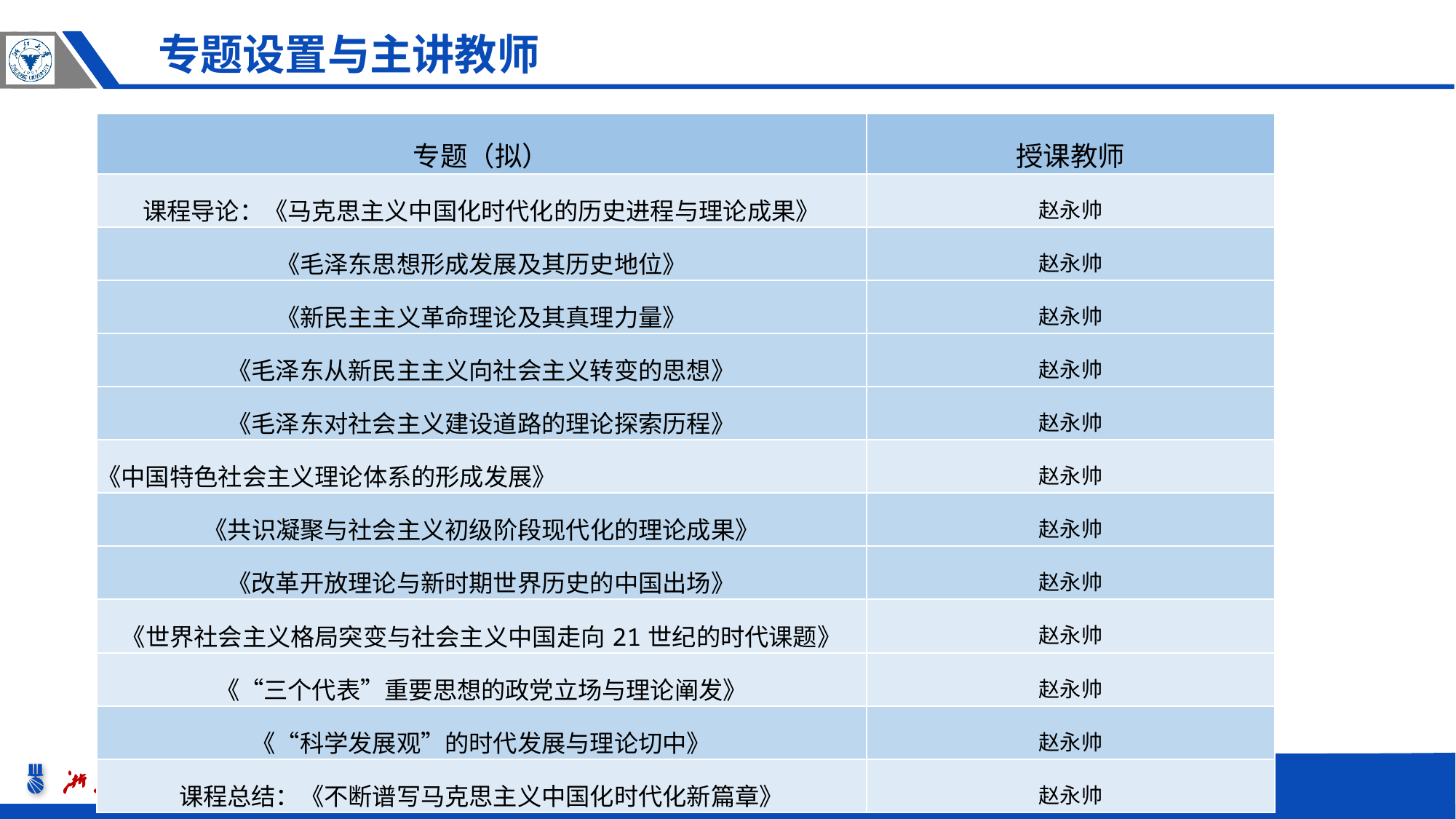

专题设置与主讲教师
| 专题（拟） | 授课教师 |
| --- | --- |
| 课程导论：《马克思主义中国化时代化的历史进程与理论成果》 | 赵永帅 |
| 《毛泽东思想形成发展及其历史地位》 | 赵永帅 |
| 《新民主主义革命理论及其真理力量》 | 赵永帅 |
| 《毛泽东从新民主主义向社会主义转变的思想》 | 赵永帅 |
| 《毛泽东对社会主义建设道路的理论探索历程》 | 赵永帅 |
| 《中国特色社会主义理论体系的形成发展》 | 赵永帅 |
| 《共识凝聚与社会主义初级阶段现代化的理论成果》 | 赵永帅 |
| 《改革开放理论与新时期世界历史的中国出场》 | 赵永帅 |
| 《世界社会主义格局突变与社会主义中国走向21世纪的时代课题》 | 赵永帅 |
| 《“三个代表”重要思想的政党立场与理论阐发》 | 赵永帅 |
| 《“科学发展观”的时代发展与理论切中》 | 赵永帅 |
| 课程总结：《不断谱写马克思主义中国化时代化新篇章》 | 赵永帅 |